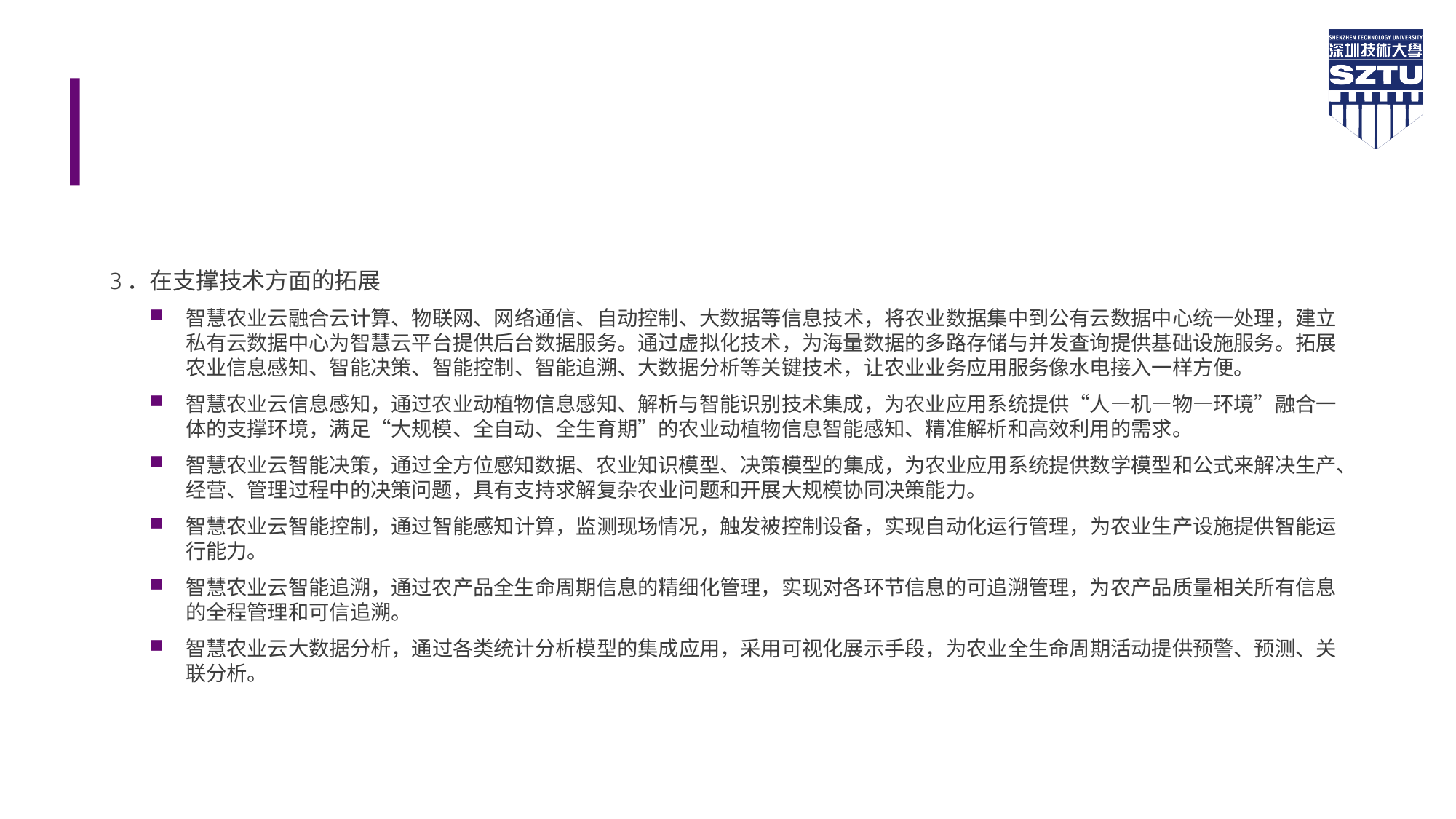

#
3．在支撑技术方面的拓展
智慧农业云融合云计算、物联网、网络通信、自动控制、大数据等信息技术，将农业数据集中到公有云数据中心统一处理，建立私有云数据中心为智慧云平台提供后台数据服务。通过虚拟化技术，为海量数据的多路存储与并发查询提供基础设施服务。拓展农业信息感知、智能决策、智能控制、智能追溯、大数据分析等关键技术，让农业业务应用服务像水电接入一样方便。
智慧农业云信息感知，通过农业动植物信息感知、解析与智能识别技术集成，为农业应用系统提供“人—机—物—环境”融合一体的支撑环境，满足“大规模、全自动、全生育期”的农业动植物信息智能感知、精准解析和高效利用的需求。
智慧农业云智能决策，通过全方位感知数据、农业知识模型、决策模型的集成，为农业应用系统提供数学模型和公式来解决生产、经营、管理过程中的决策问题，具有支持求解复杂农业问题和开展大规模协同决策能力。
智慧农业云智能控制，通过智能感知计算，监测现场情况，触发被控制设备，实现自动化运行管理，为农业生产设施提供智能运行能力。
智慧农业云智能追溯，通过农产品全生命周期信息的精细化管理，实现对各环节信息的可追溯管理，为农产品质量相关所有信息的全程管理和可信追溯。
智慧农业云大数据分析，通过各类统计分析模型的集成应用，采用可视化展示手段，为农业全生命周期活动提供预警、预测、关联分析。